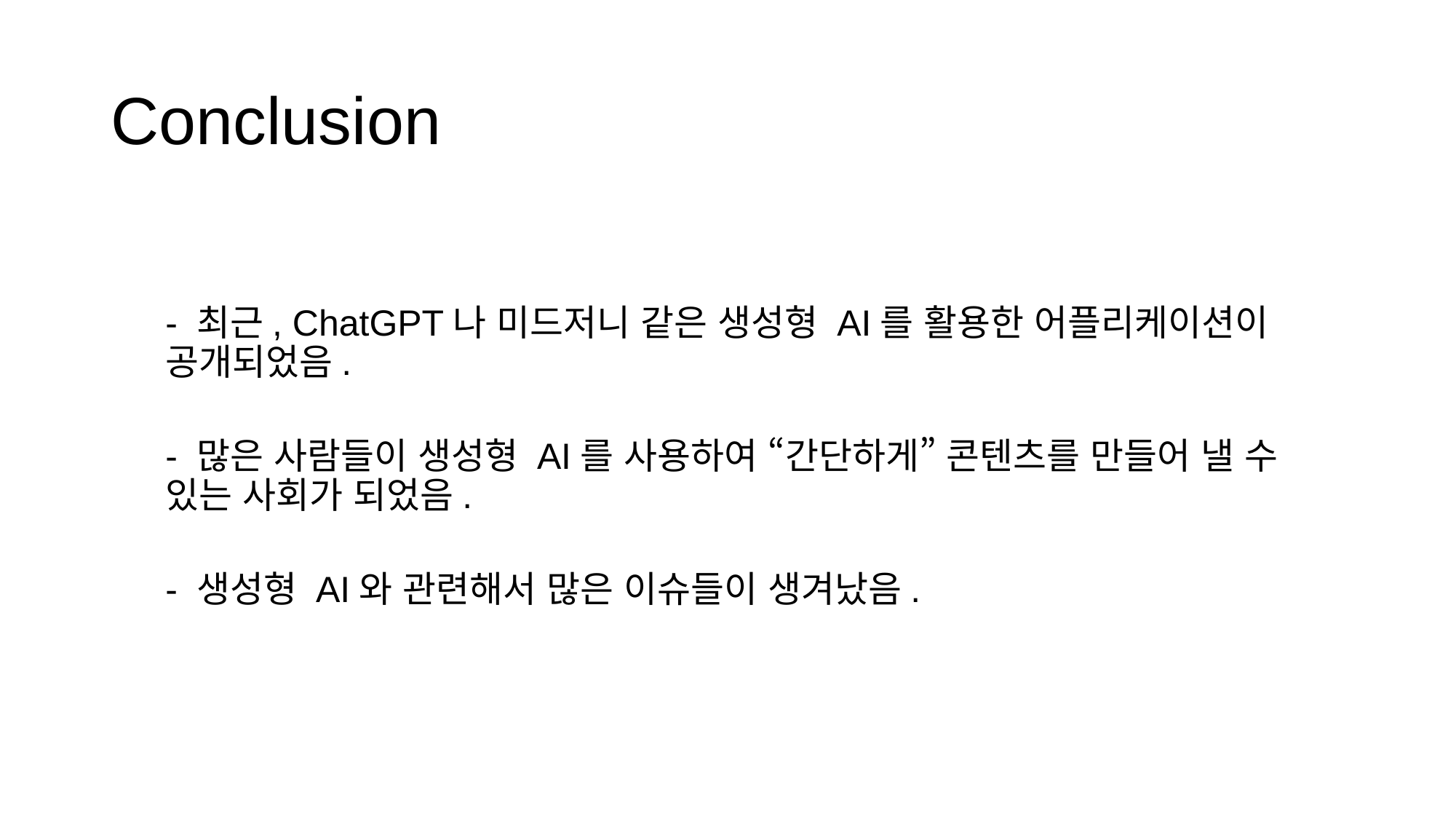

# Conclusion
- 최근, ChatGPT나 미드저니 같은 생성형 AI를 활용한 어플리케이션이 공개되었음.

- 많은 사람들이 생성형 AI를 사용하여 “간단하게” 콘텐츠를 만들어 낼 수 있는 사회가 되었음.

- 생성형 AI와 관련해서 많은 이슈들이 생겨났음.